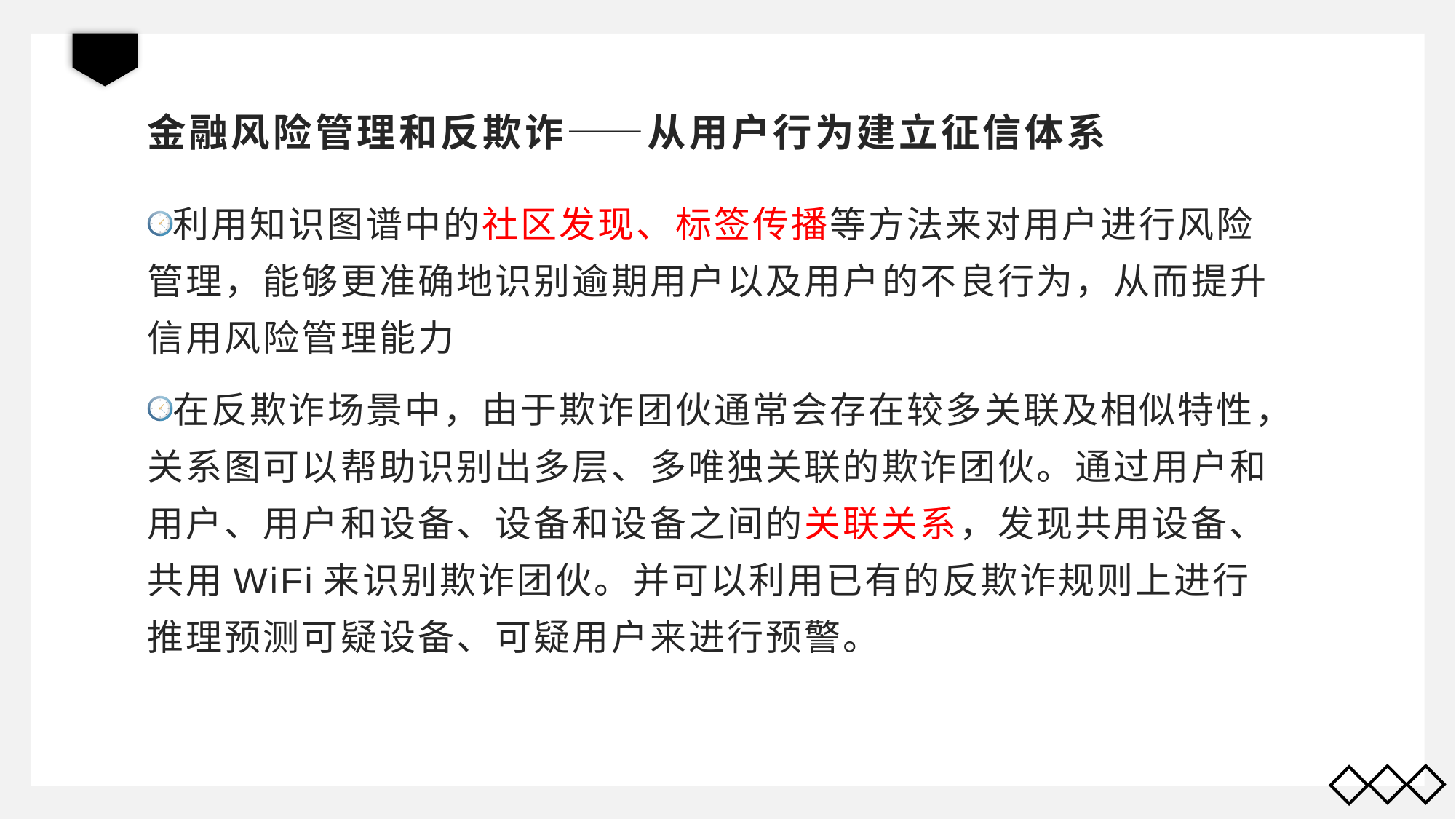

# 金融风险管理和反欺诈——从用户行为建立征信体系
利用知识图谱中的社区发现、标签传播等方法来对用户进行风险管理，能够更准确地识别逾期用户以及用户的不良行为，从而提升信用风险管理能力
在反欺诈场景中，由于欺诈团伙通常会存在较多关联及相似特性，关系图可以帮助识别出多层、多唯独关联的欺诈团伙。通过用户和用户、用户和设备、设备和设备之间的关联关系，发现共用设备、共用WiFi来识别欺诈团伙。并可以利用已有的反欺诈规则上进行推理预测可疑设备、可疑用户来进行预警。